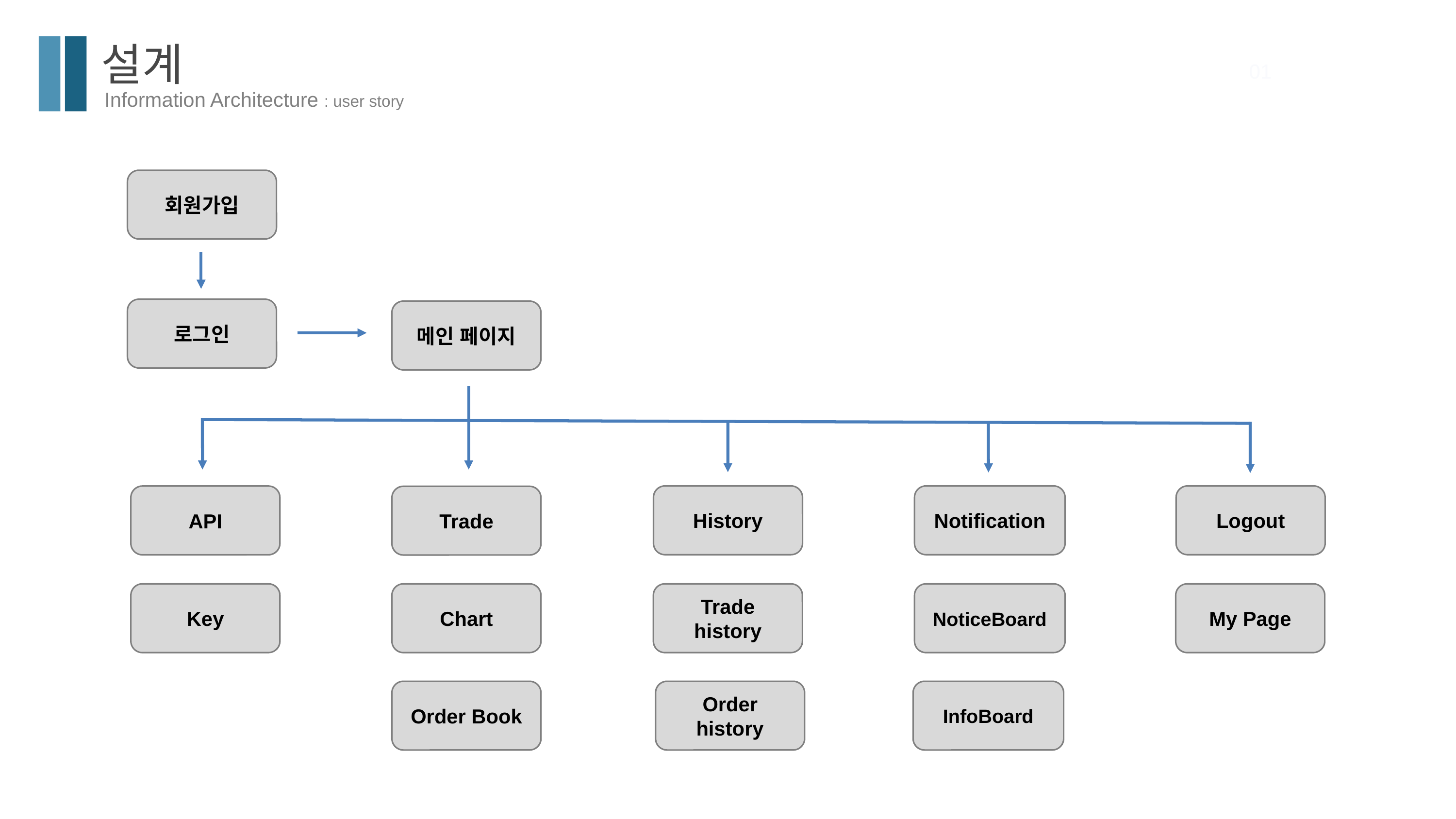

설계

01
Information Architecture : user story
회원가입
로그인
메인 페이지
History
Notification
Logout
API
Trade
Key
Chart
Trade
history
NoticeBoard
My Page
Order Book
Order
history
InfoBoard